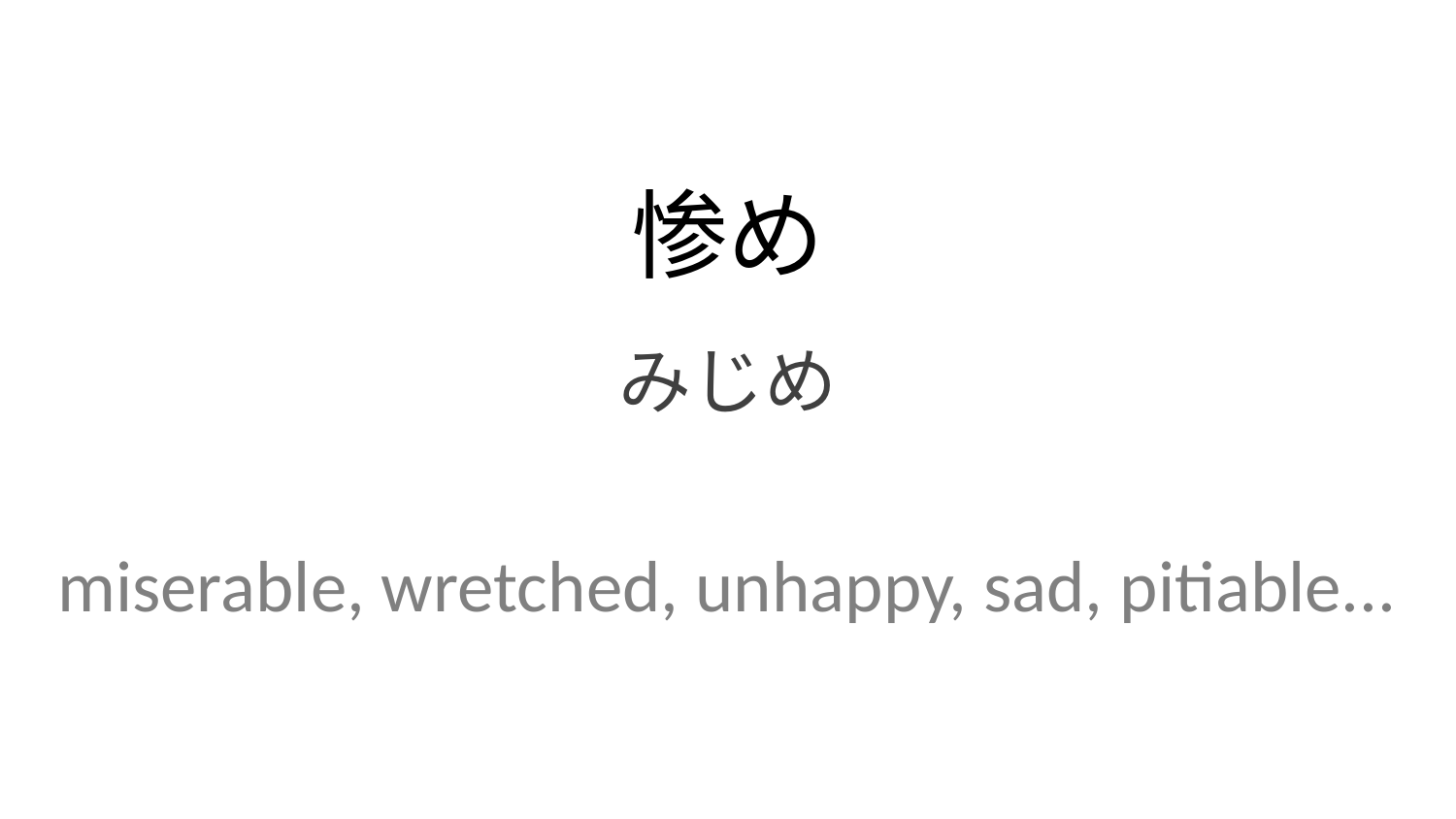

惨め

みじめ
miserable, wretched, unhappy, sad, pitiable...